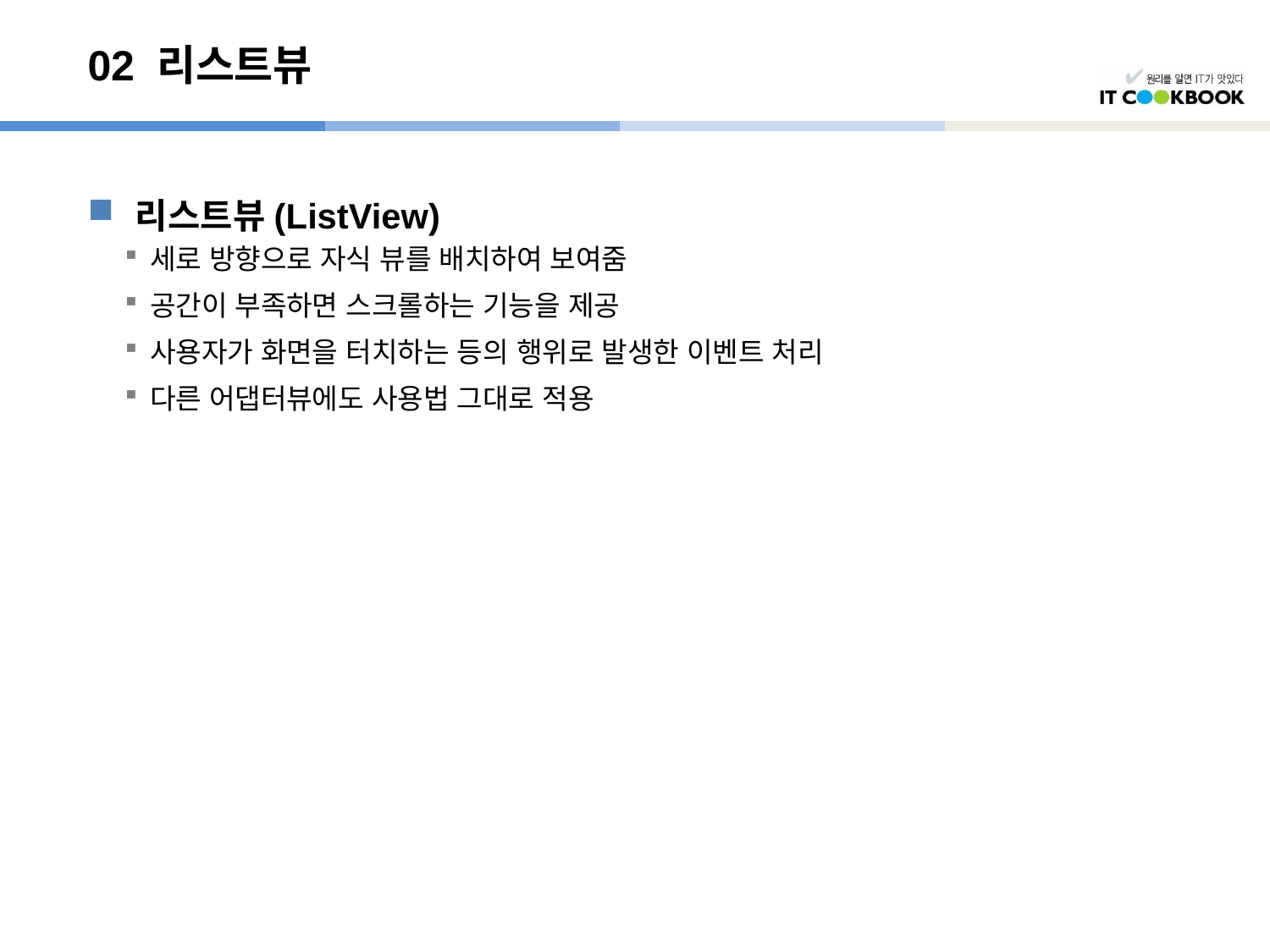

# 02 리스트뷰
리스트뷰(ListView)
세로 방향으로 자식 뷰를 배치하여 보여줌
공간이 부족하면 스크롤하는 기능을 제공
사용자가 화면을 터치하는 등의 행위로 발생한 이벤트 처리
다른 어댑터뷰에도 사용법 그대로 적용